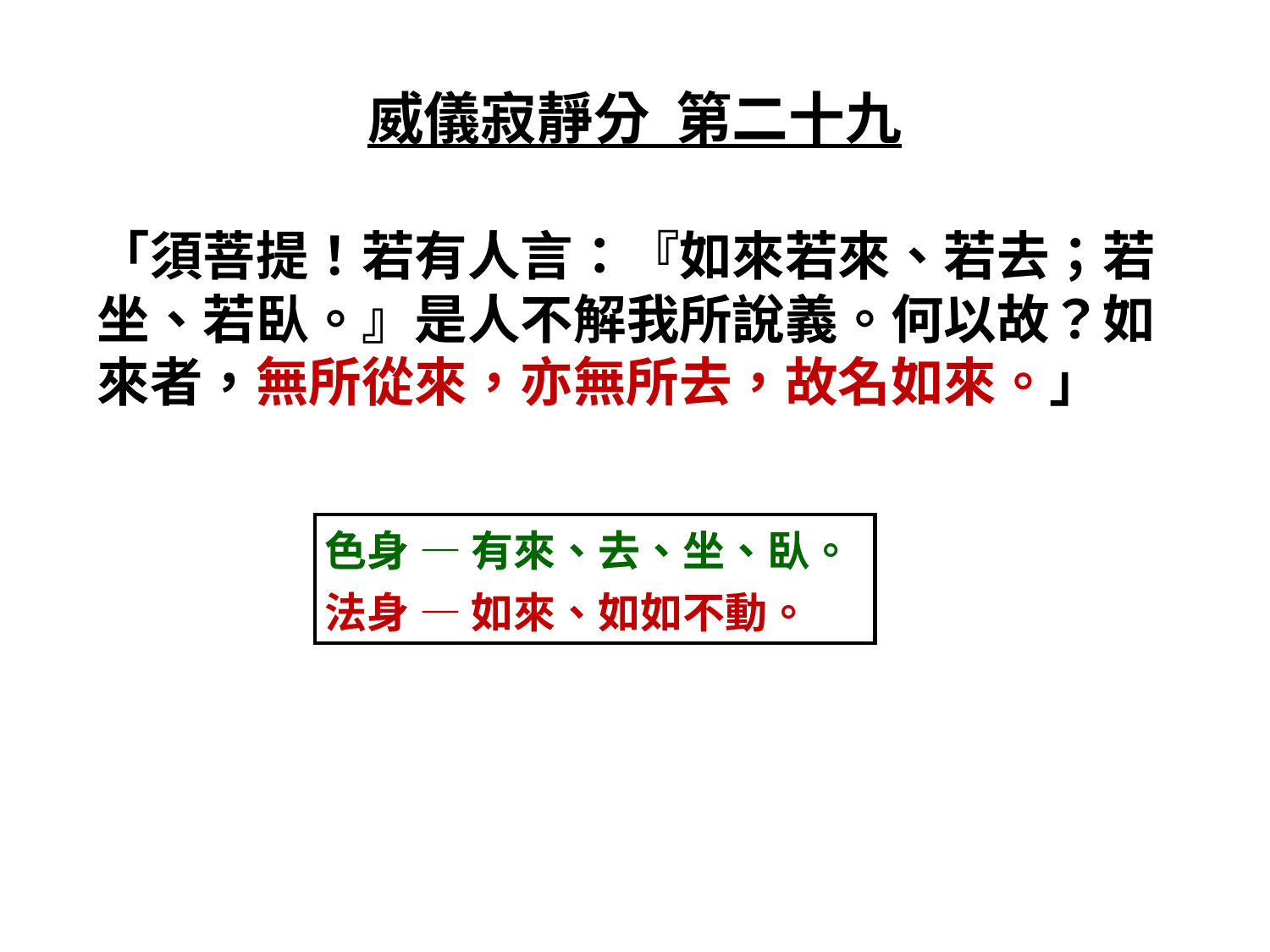

威儀寂靜分  第二十九
「須菩提！若有人言：『如來若來、若去；若坐、若臥。』是人不解我所說義。何以故？如來者，無所從來，亦無所去，故名如來。」
色身 — 有來、去、坐、臥。
法身 — 如來、如如不動。